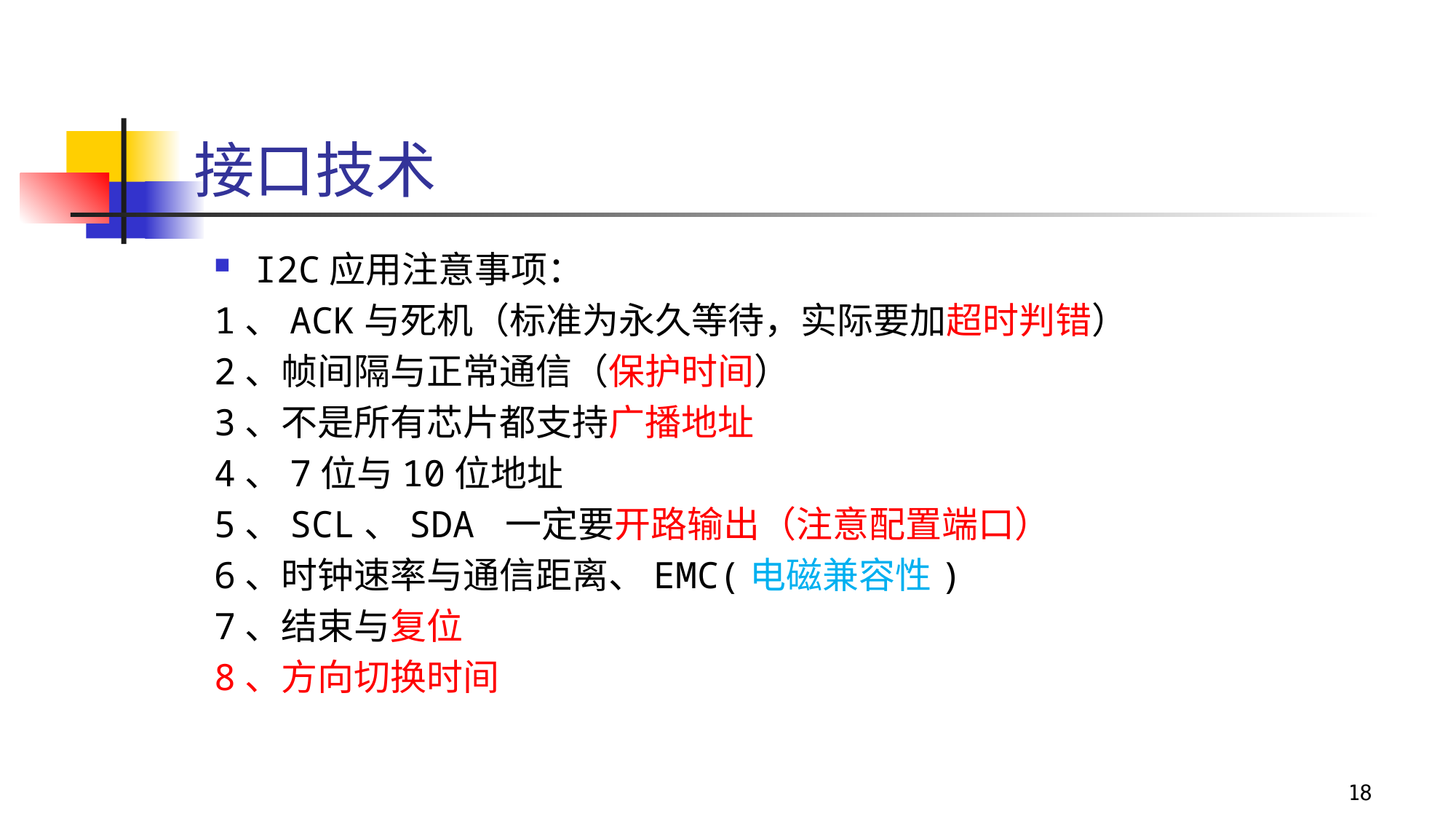

# 接口技术
I2C应用注意事项：
1、ACK与死机（标准为永久等待，实际要加超时判错）
2、帧间隔与正常通信（保护时间）
3、不是所有芯片都支持广播地址
4、7位与10位地址
5、SCL、SDA 一定要开路输出（注意配置端口）
6、时钟速率与通信距离、EMC(电磁兼容性)
7、结束与复位
8、方向切换时间
18